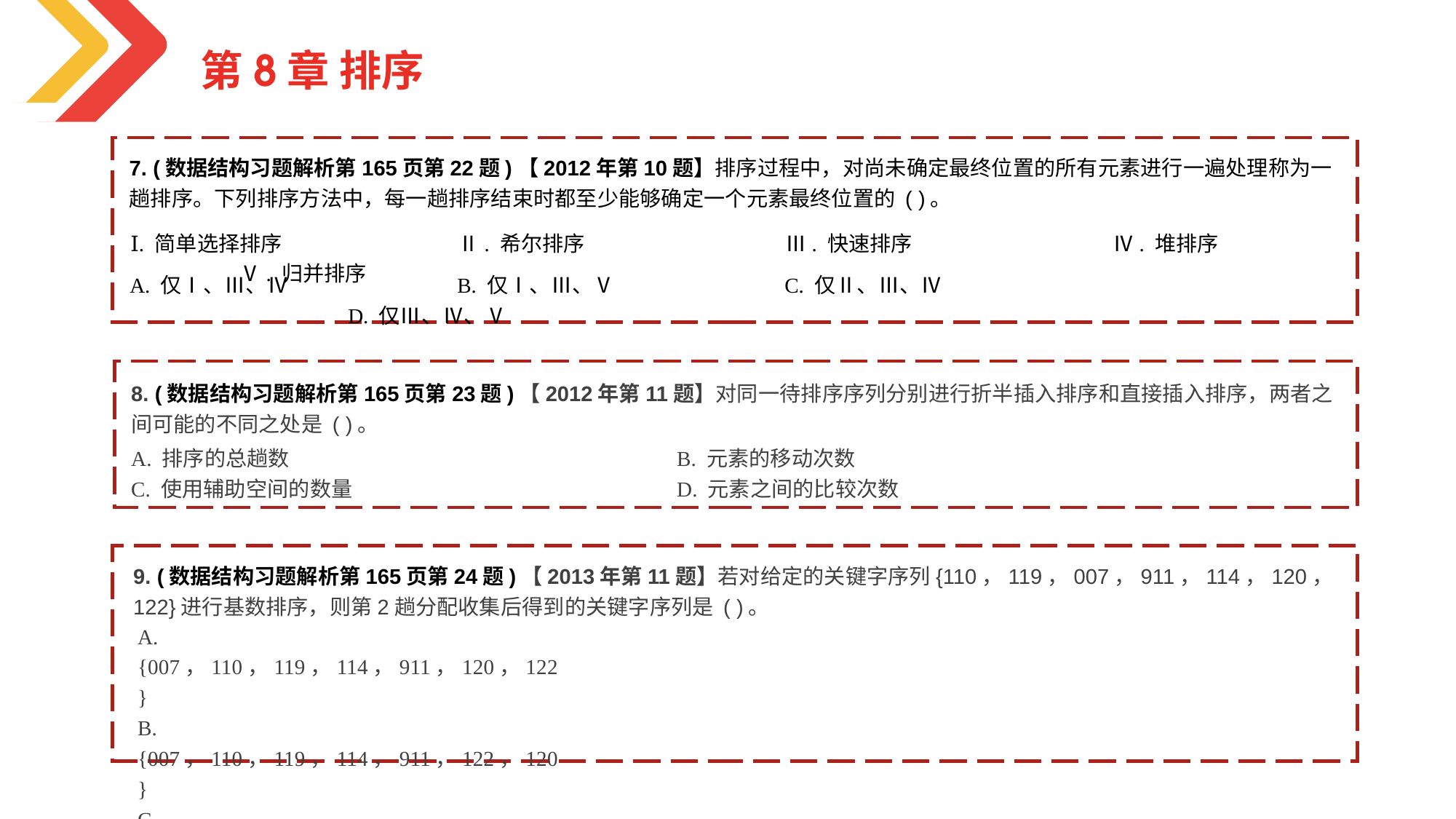

第8章 排序

7. (数据结构习题解析第165页第22题)【2012年第10题】排序过程中，对尚未确定最终位置的所有元素进行一遍处理称为一趟排序。下列排序方法中，每一趟排序结束时都至少能够确定一个元素最终位置的 ( )。
Ⅰ. 简单选择排序		Ⅱ. 希尔排序		Ⅲ. 快速排序		Ⅳ. 堆排序			Ⅴ. 归并排序
A. 仅Ⅰ、Ⅲ、Ⅳ		B. 仅Ⅰ、Ⅲ、Ⅴ		C. 仅Ⅱ、Ⅲ、Ⅳ		D. 仅Ⅲ、Ⅳ、Ⅴ

8. (数据结构习题解析第165页第23题)【2012年第11题】对同一待排序序列分别进行折半插入排序和直接插入排序，两者之间可能的不同之处是 ( )。
A. 排序的总趟数				B. 元素的移动次数
C. 使用辅助空间的数量			D. 元素之间的比较次数

9. (数据结构习题解析第165页第24题)【2013年第11题】若对给定的关键字序列{110，119，007，911，114，120，122}进行基数排序，则第2趟分配收集后得到的关键字序列是 ( )。
A. {007，110，119，114，911，120，122}
B. {007，110，119，114，911，122，120}
C. {007，110，911，114，119，120，122}
D. {110，120，911，122，114，007，119}